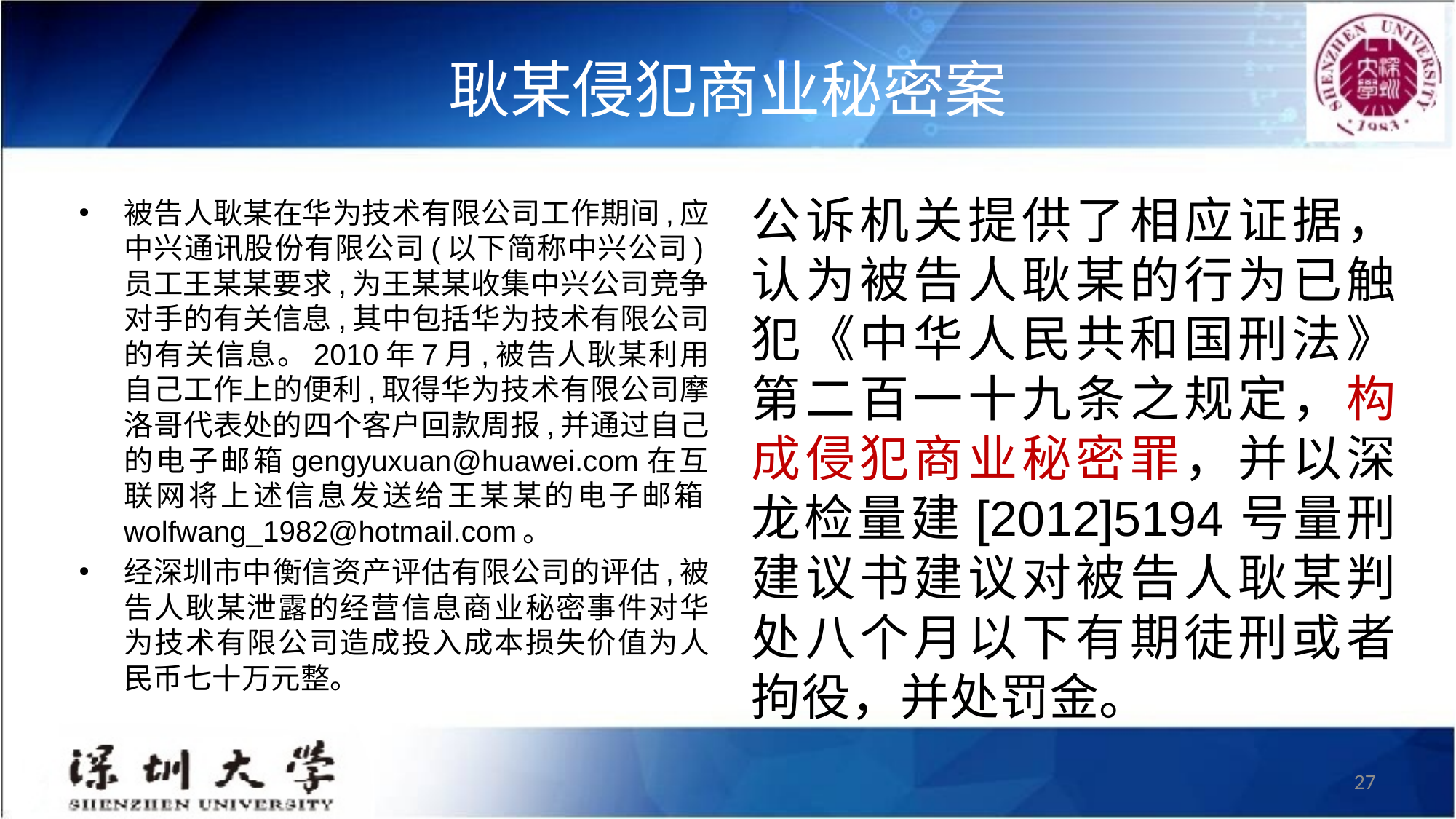

# 耿某侵犯商业秘密案
公诉机关提供了相应证据，认为被告人耿某的行为已触犯《中华人民共和国刑法》第二百一十九条之规定，构成侵犯商业秘密罪，并以深龙检量建[2012]5194号量刑建议书建议对被告人耿某判处八个月以下有期徒刑或者拘役，并处罚金。
被告人耿某在华为技术有限公司工作期间,应中兴通讯股份有限公司(以下简称中兴公司)员工王某某要求,为王某某收集中兴公司竞争对手的有关信息,其中包括华为技术有限公司的有关信息。2010年7月,被告人耿某利用自己工作上的便利,取得华为技术有限公司摩洛哥代表处的四个客户回款周报,并通过自己的电子邮箱gengyuxuan@huawei.com在互联网将上述信息发送给王某某的电子邮箱wolfwang_1982@hotmail.com。
经深圳市中衡信资产评估有限公司的评估,被告人耿某泄露的经营信息商业秘密事件对华为技术有限公司造成投入成本损失价值为人民币七十万元整。

27